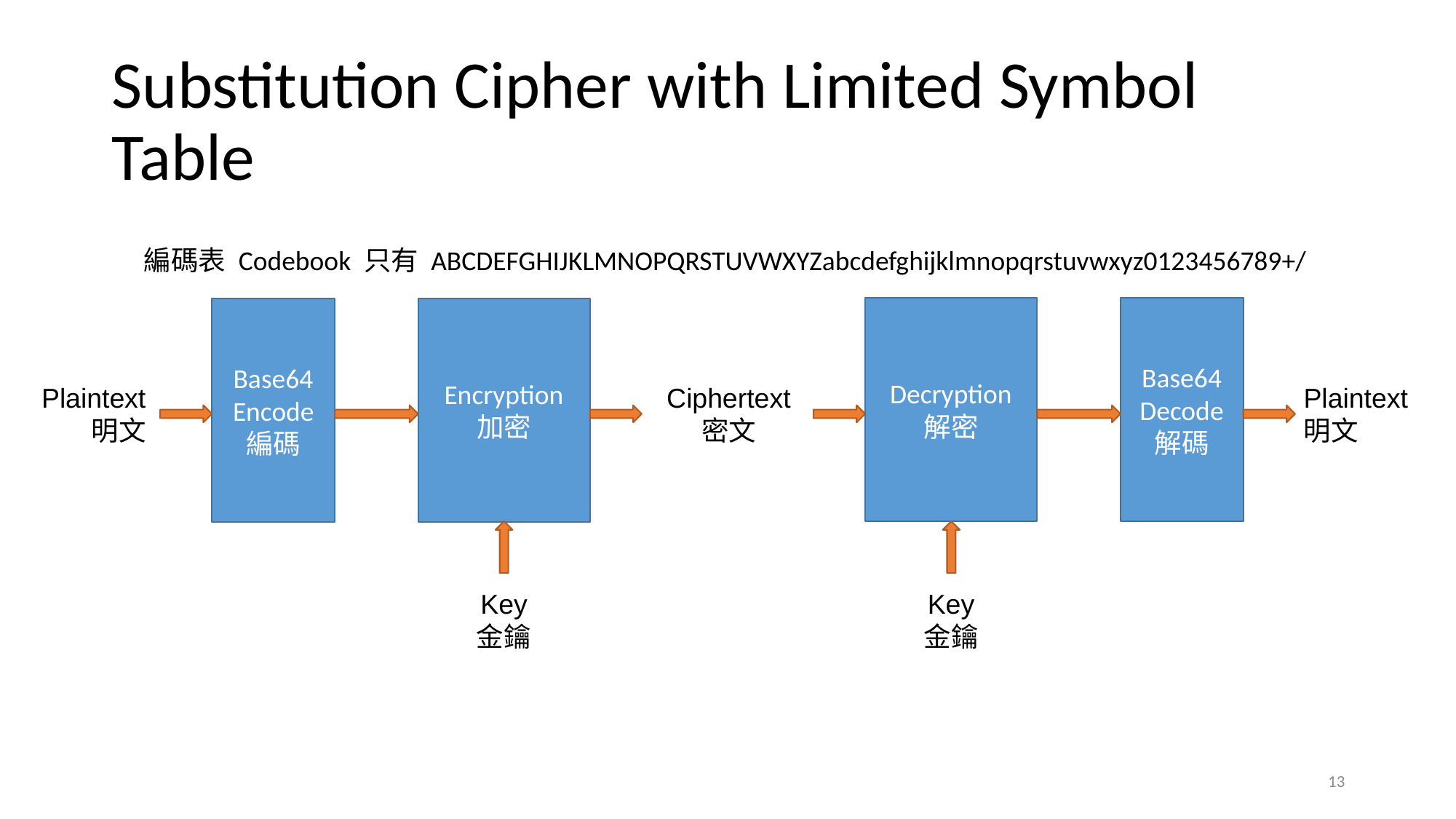

# Substitution Cipher with Limited Symbol Table
編碼表 Codebook 只有 ABCDEFGHIJKLMNOPQRSTUVWXYZabcdefghijklmnopqrstuvwxyz0123456789+/
Base64
Decode
解碼
Decryption
解密
Base64
Encode
編碼
Encryption
加密
Plaintext
明文
Ciphertext
密文
Plaintext
明文

Key
金鑰
Key
金鑰
13